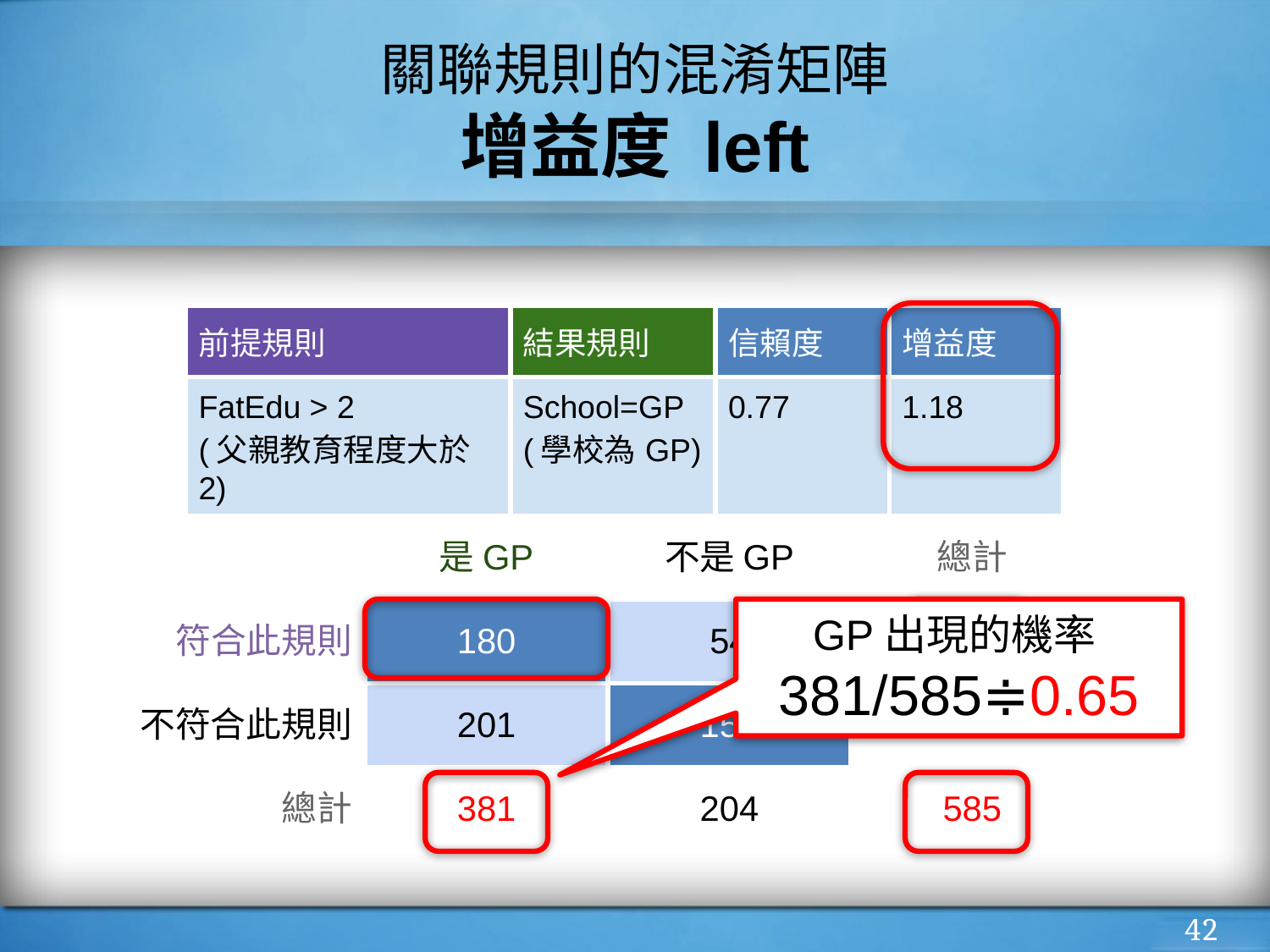

# 關聯規則的混淆矩陣
增益度 left

| 前提規則 | 結果規則 | 信賴度 | 增益度 |
| --- | --- | --- | --- |
| FatEdu > 2 (父親教育程度大於2) | School=GP (學校為GP) | 0.77 | 1.18 |
|  | 是GP | 不是GP | 總計 |
| --- | --- | --- | --- |
| 符合此規則 | 180 | 54 | 234 |
| 不符合此規則 | 201 | 150 | 351 |
| 總計 | 381 | 204 | 585 |

GP出現的機率
381/585≑0.65

42